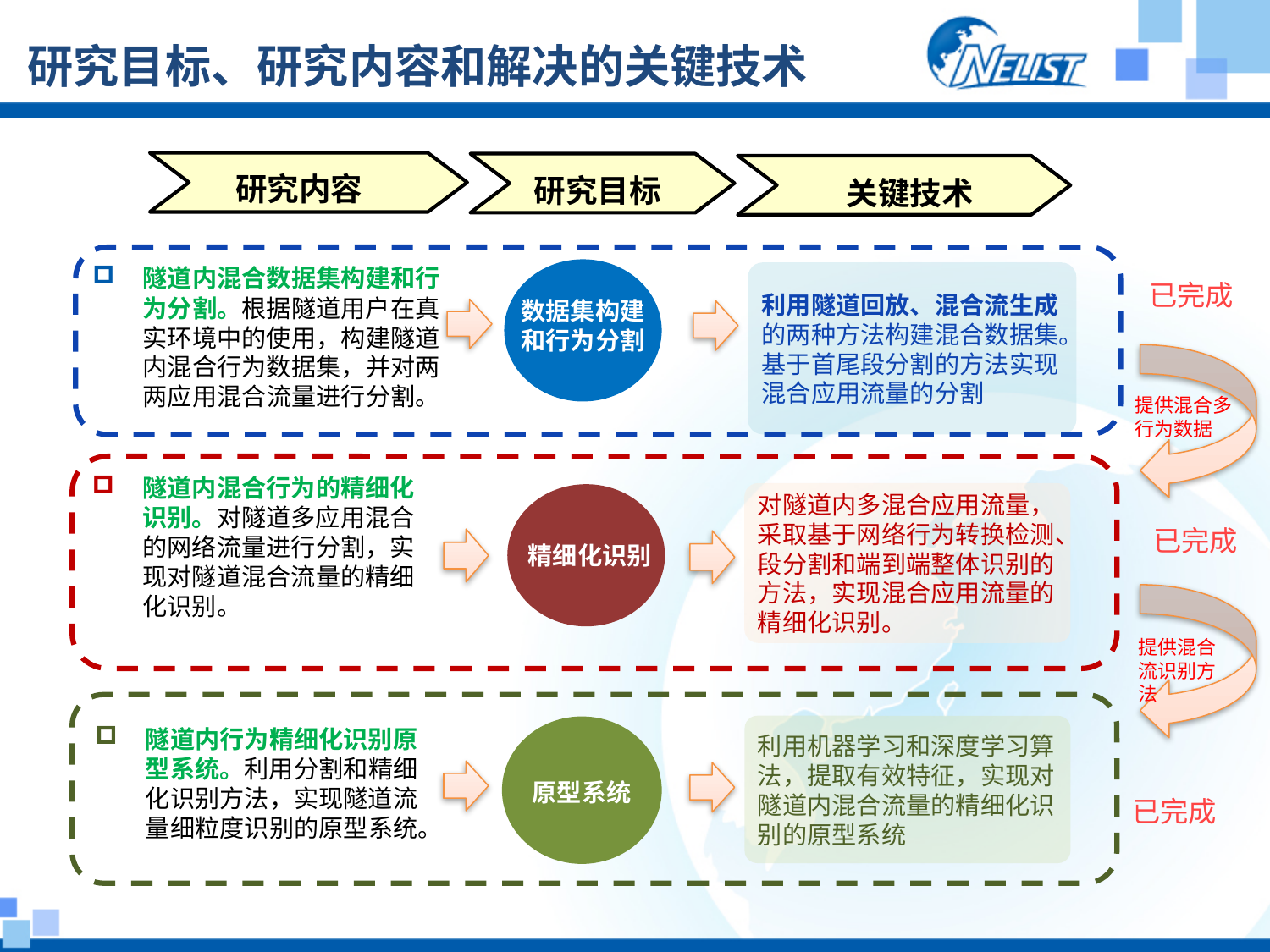

研究目标、研究内容和解决的关键技术
研究内容
研究目标
关键技术

利用隧道回放、混合流生成的两种方法构建混合数据集。基于首尾段分割的方法实现混合应用流量的分割
数据集构建和行为分割

隧道内混合数据集构建和行为分割。根据隧道用户在真实环境中的使用，构建隧道内混合行为数据集，并对两两应用混合流量进行分割。

隧道内混合行为的精细化识别。对隧道多应用混合的网络流量进行分割，实现对隧道混合流量的精细化识别。
对隧道内多混合应用流量，采取基于网络行为转换检测、段分割和端到端整体识别的方法，实现混合应用流量的精细化识别。

利用机器学习和深度学习算法，提取有效特征，实现对隧道内混合流量的精细化识别的原型系统

原型系统
已完成
提供混合多行为数据

已完成
精细化识别
提供混合流识别方法
隧道内行为精细化识别原型系统。利用分割和精细化识别方法，实现隧道流量细粒度识别的原型系统。
已完成
11